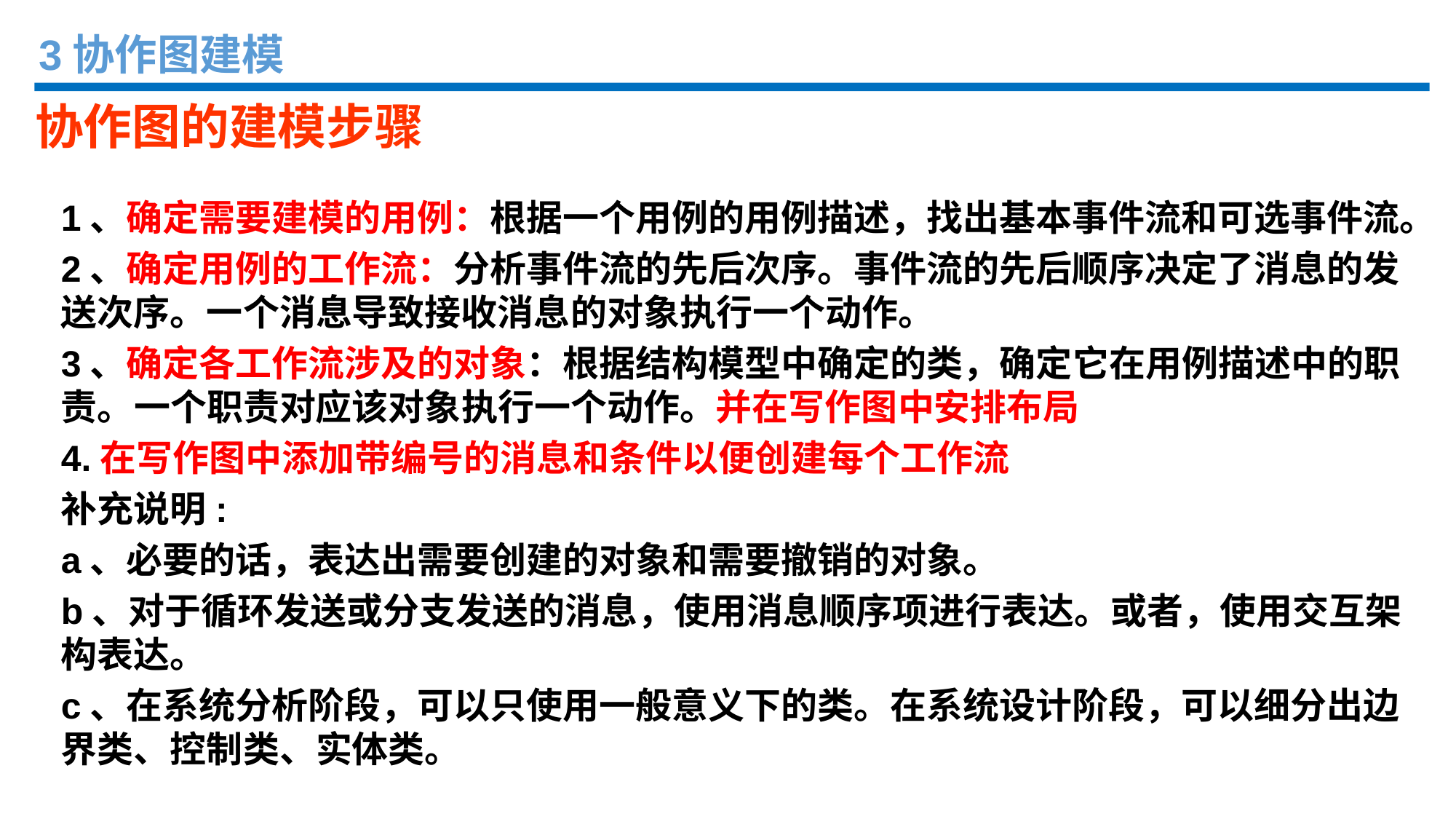

3协作图建模
协作图的建模步骤
1、确定需要建模的用例：根据一个用例的用例描述，找出基本事件流和可选事件流。
2、确定用例的工作流：分析事件流的先后次序。事件流的先后顺序决定了消息的发送次序。一个消息导致接收消息的对象执行一个动作。
3、确定各工作流涉及的对象：根据结构模型中确定的类，确定它在用例描述中的职责。一个职责对应该对象执行一个动作。并在写作图中安排布局
4.在写作图中添加带编号的消息和条件以便创建每个工作流
补充说明:
a、必要的话，表达出需要创建的对象和需要撤销的对象。
b、对于循环发送或分支发送的消息，使用消息顺序项进行表达。或者，使用交互架构表达。
c、在系统分析阶段，可以只使用一般意义下的类。在系统设计阶段，可以细分出边界类、控制类、实体类。